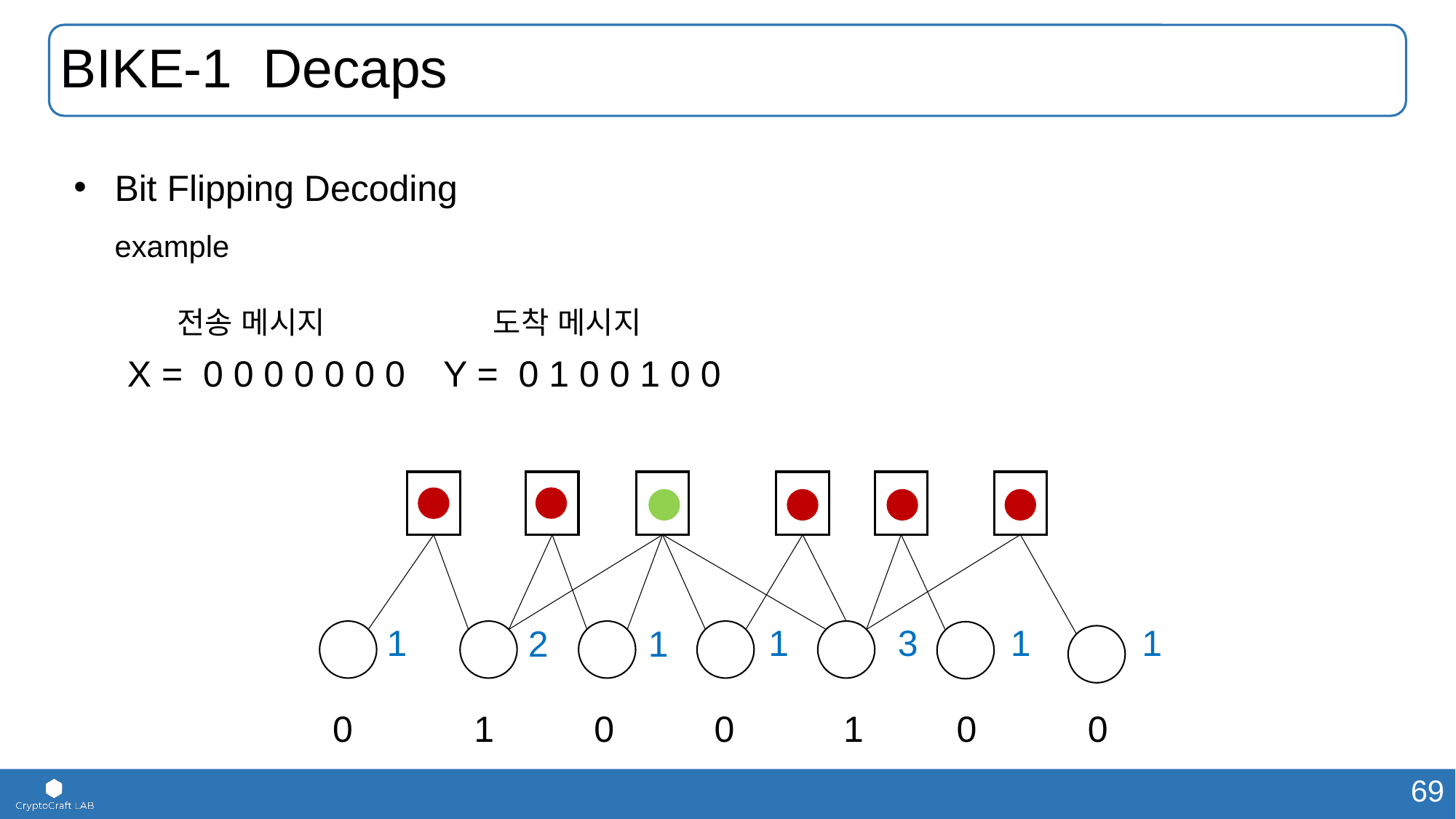

# BIKE-1  Decaps
Bit Flipping Decoding
example
전송 메시지
X =  0 0 0 0 0 0 0
도착 메시지
Y =  0 1 0 0 1 0 0

1
1
3
1
1
2
1

0
0
1
0
0
1
0